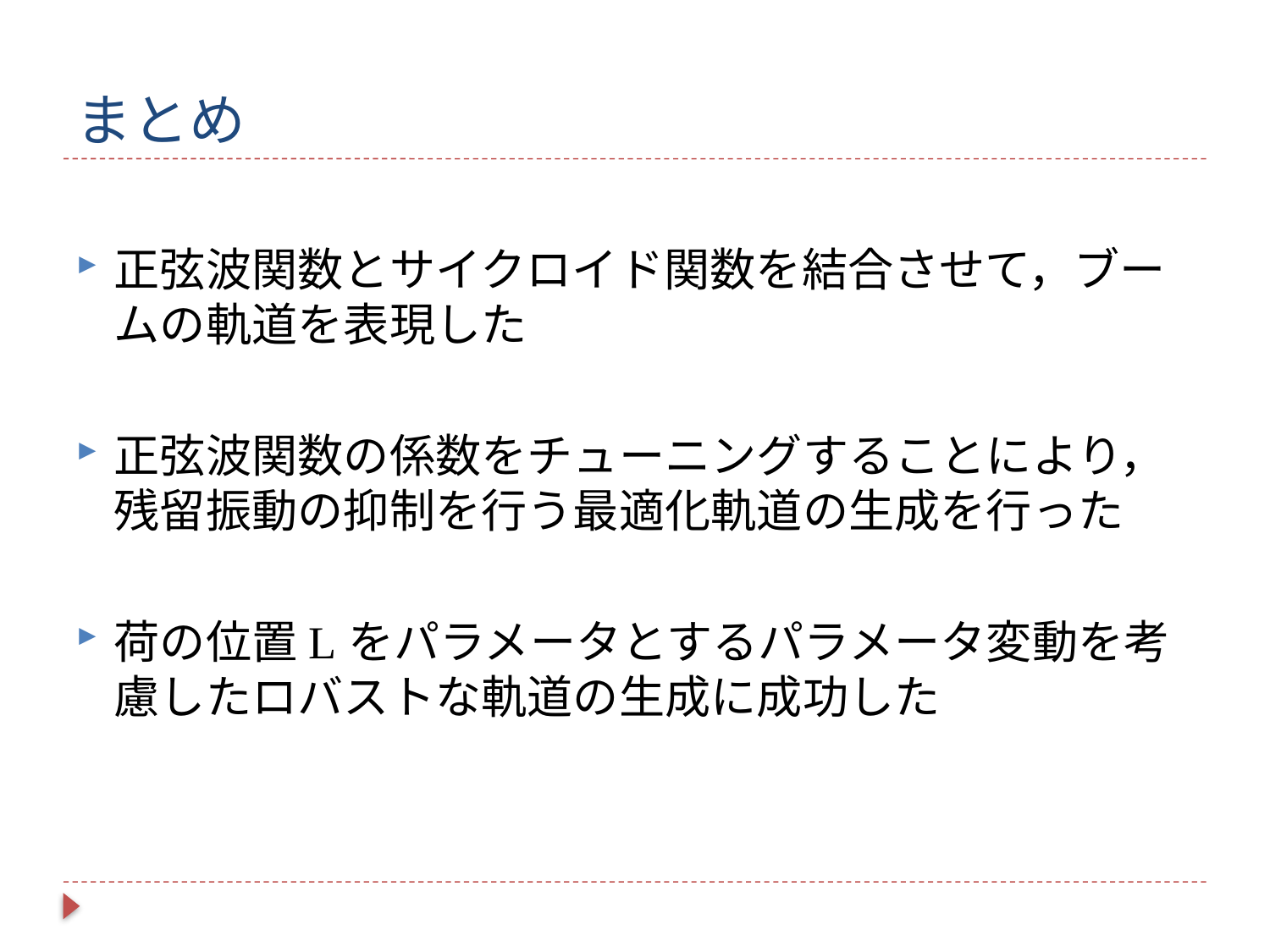

# まとめ

正弦波関数とサイクロイド関数を結合させて，ブームの軌道を表現した

正弦波関数の係数をチューニングすることにより，残留振動の抑制を行う最適化軌道の生成を行った

荷の位置Lをパラメータとするパラメータ変動を考慮したロバストな軌道の生成に成功した